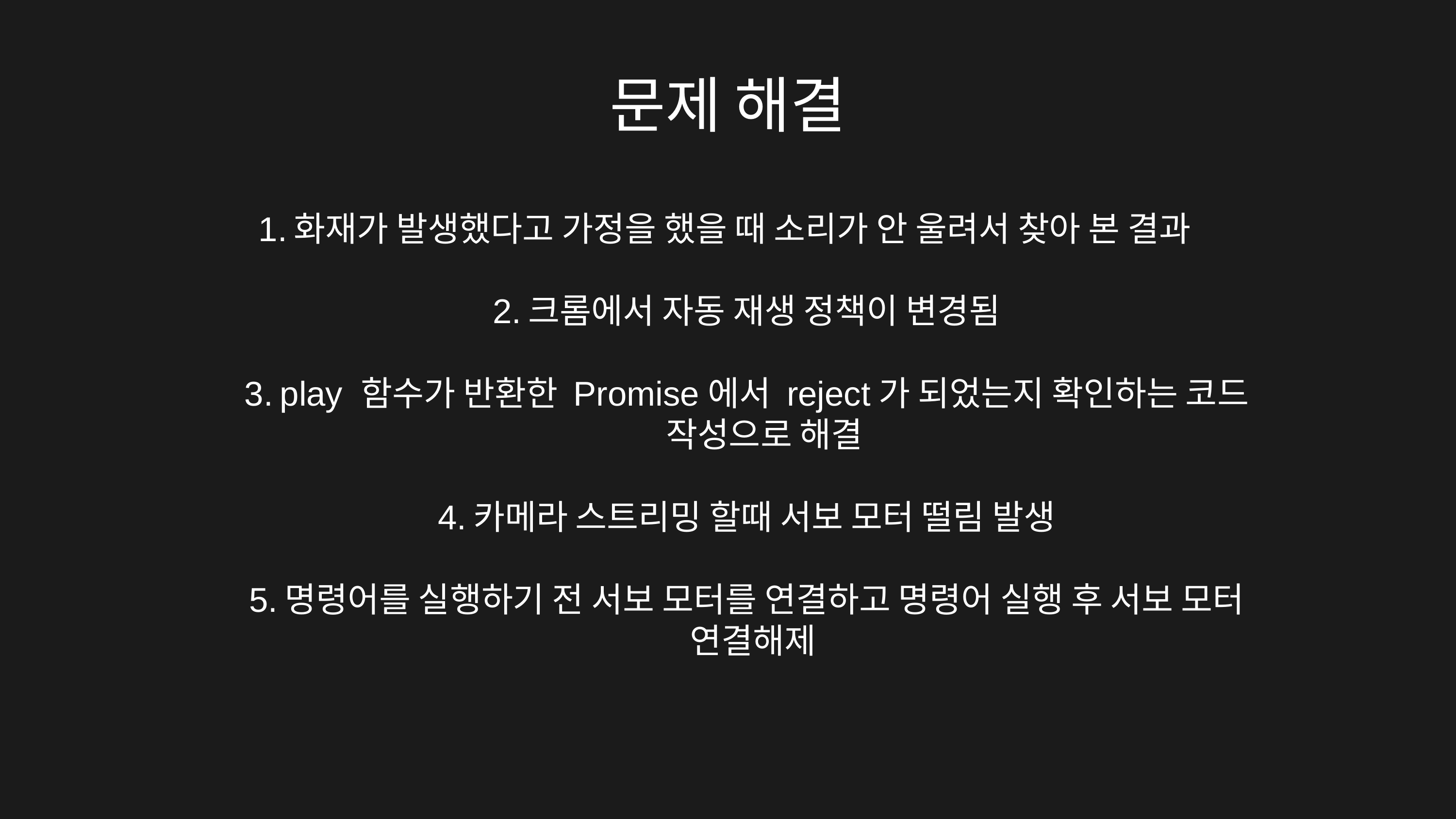

문제 해결
화재가 발생했다고 가정을 했을 때 소리가 안 울려서 찾아 본 결과

크롬에서 자동 재생 정책이 변경됨

play 함수가 반환한 Promise에서 reject가 되었는지 확인하는 코드 작성으로 해결

카메라 스트리밍 할때 서보 모터 떨림 발생

명령어를 실행하기 전 서보 모터를 연결하고 명령어 실행 후 서보 모터 연결해제